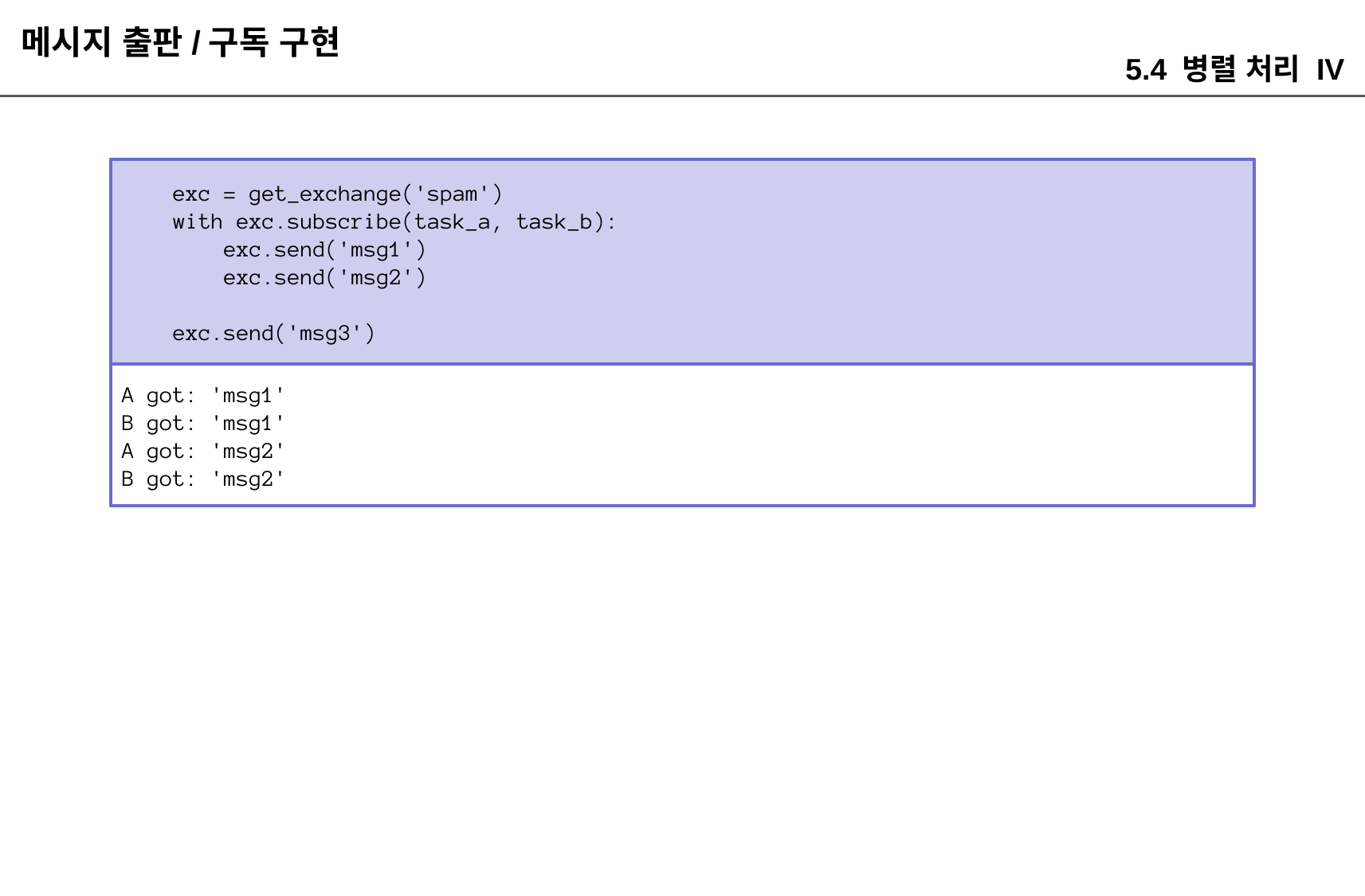

메시지 출판/구독 구현
5.4 병렬 처리 IV
    exc = get_exchange('spam')
    with exc.subscribe(task_a, task_b):
        exc.send('msg1')
        exc.send('msg2')

    exc.send('msg3')
A got: 'msg1'
B got: 'msg1'
A got: 'msg2'
B got: 'msg2'